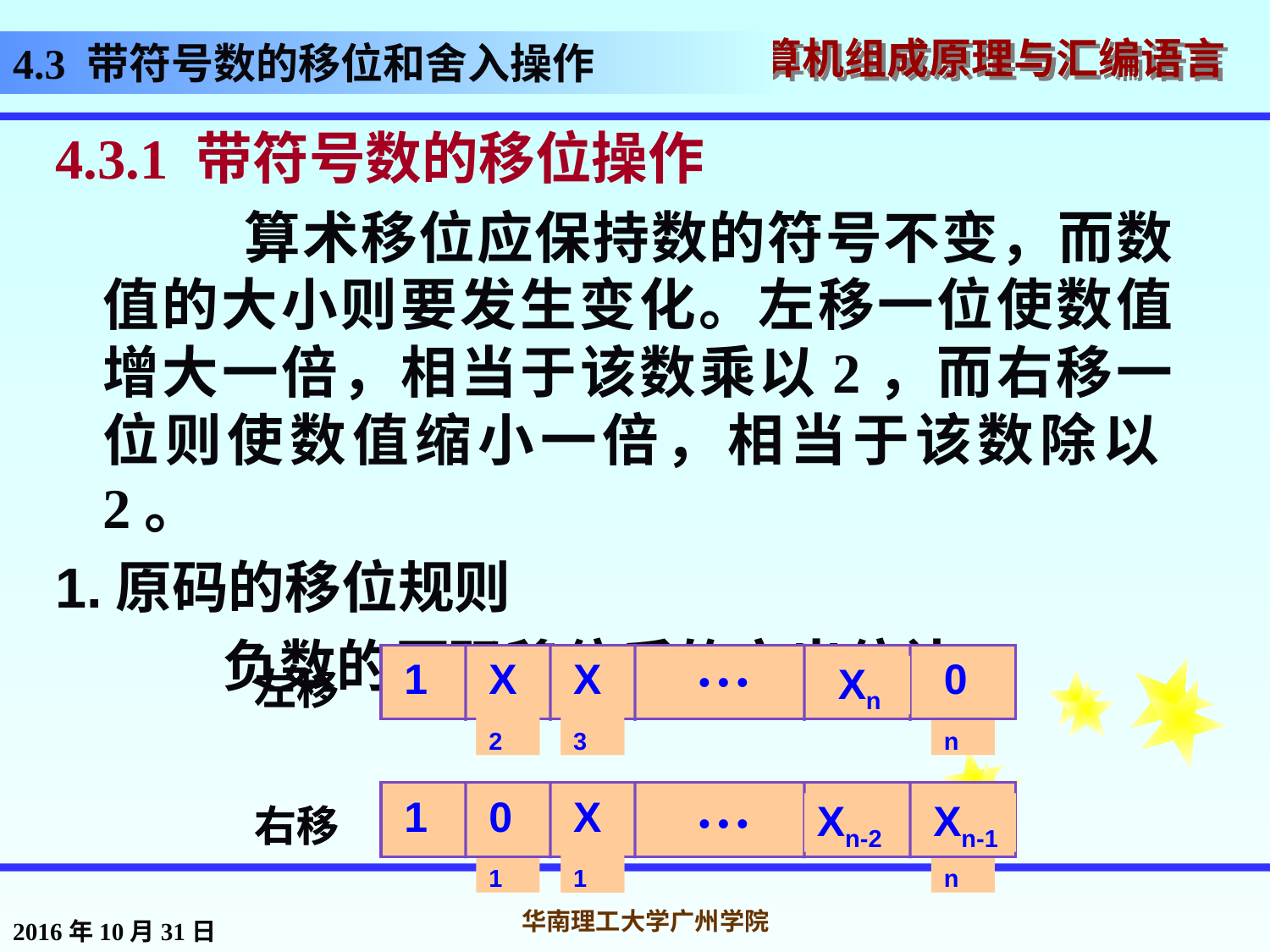

4.3 带符号数的移位和舍入操作
4.3.1 带符号数的移位操作
            算术移位应保持数的符号不变，而数值的大小则要发生变化。左移一位使数值增大一倍，相当于该数乘以2，而右移一位则使数值缩小一倍，相当于该数除以2。
1.原码的移位规则
            负数的原码移位后的空出位补0
…

左移
1
X1
X2
Xn-1
Xn
…

左移
1
X2
X3
Xn
0
…

右移
1
X1
X2
Xn-1
Xn
…

右移
1
0
X1
Xn-2
Xn-1
2016年10月31日
华南理工大学广州学院